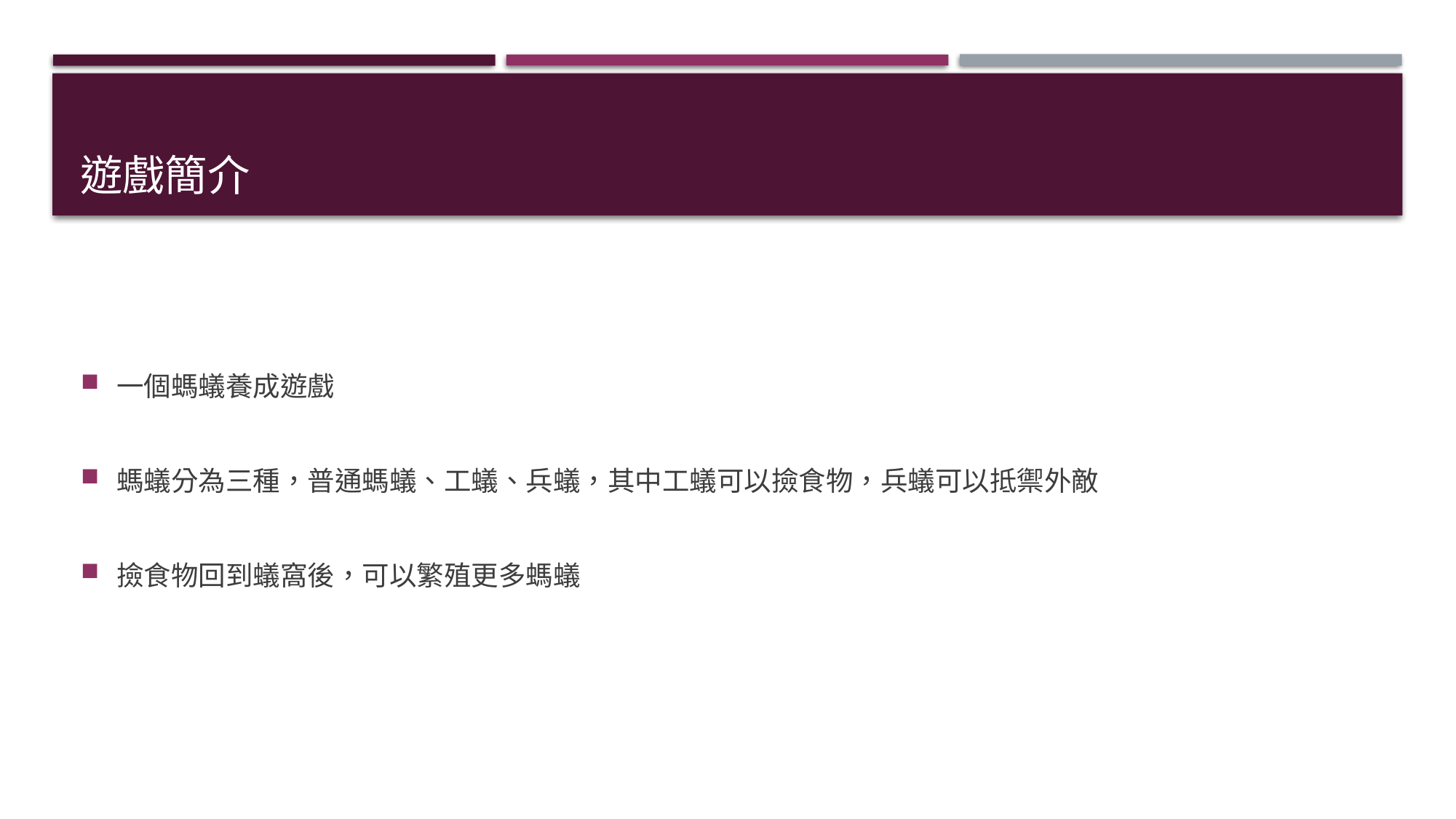

# 遊戲簡介
一個螞蟻養成遊戲

螞蟻分為三種，普通螞蟻、工蟻、兵蟻，其中工蟻可以撿食物，兵蟻可以抵禦外敵

撿食物回到蟻窩後，可以繁殖更多螞蟻